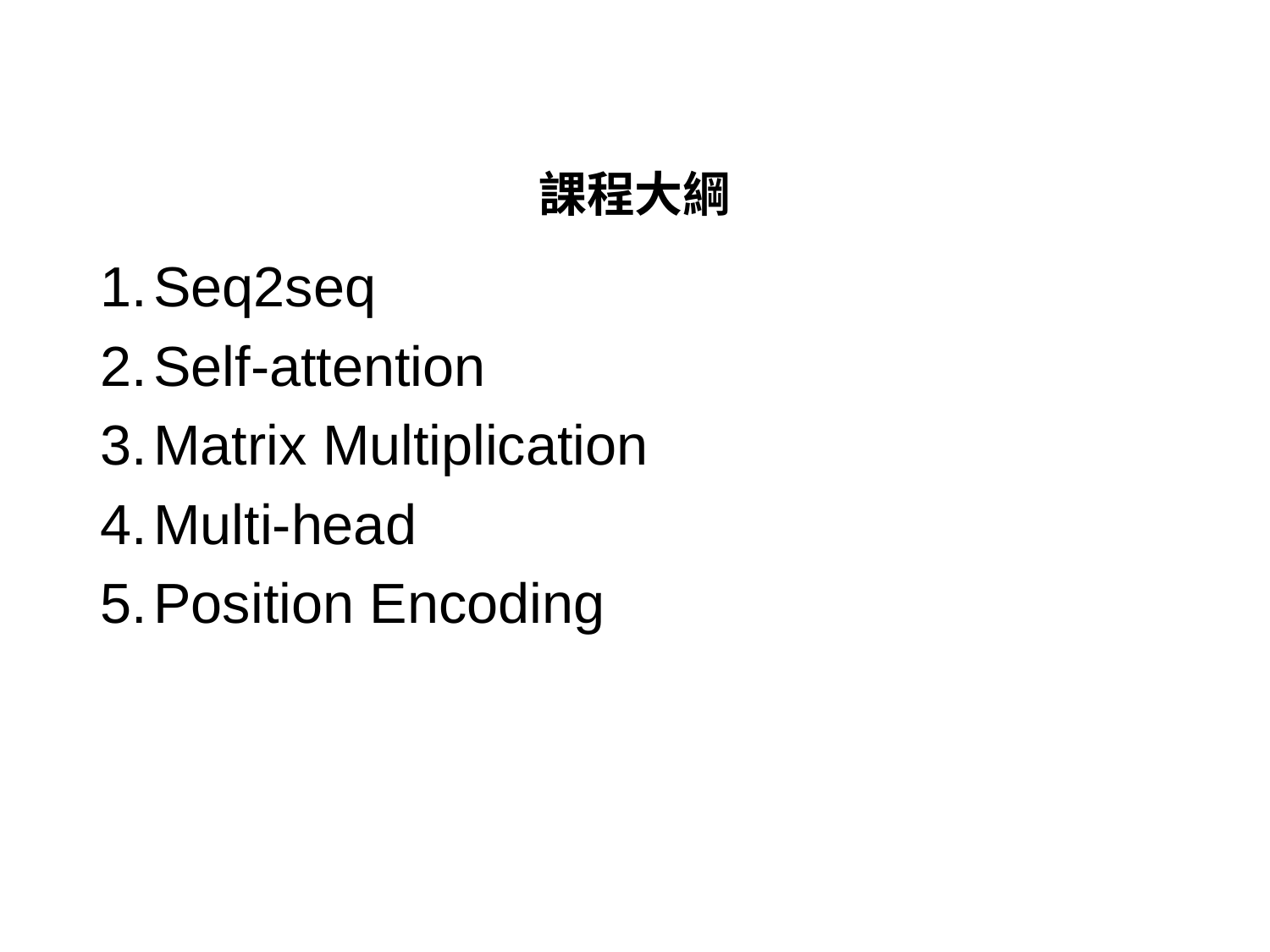

# 課程大綱
Seq2seq
Self-attention
Matrix Multiplication
Multi-head
Position Encoding